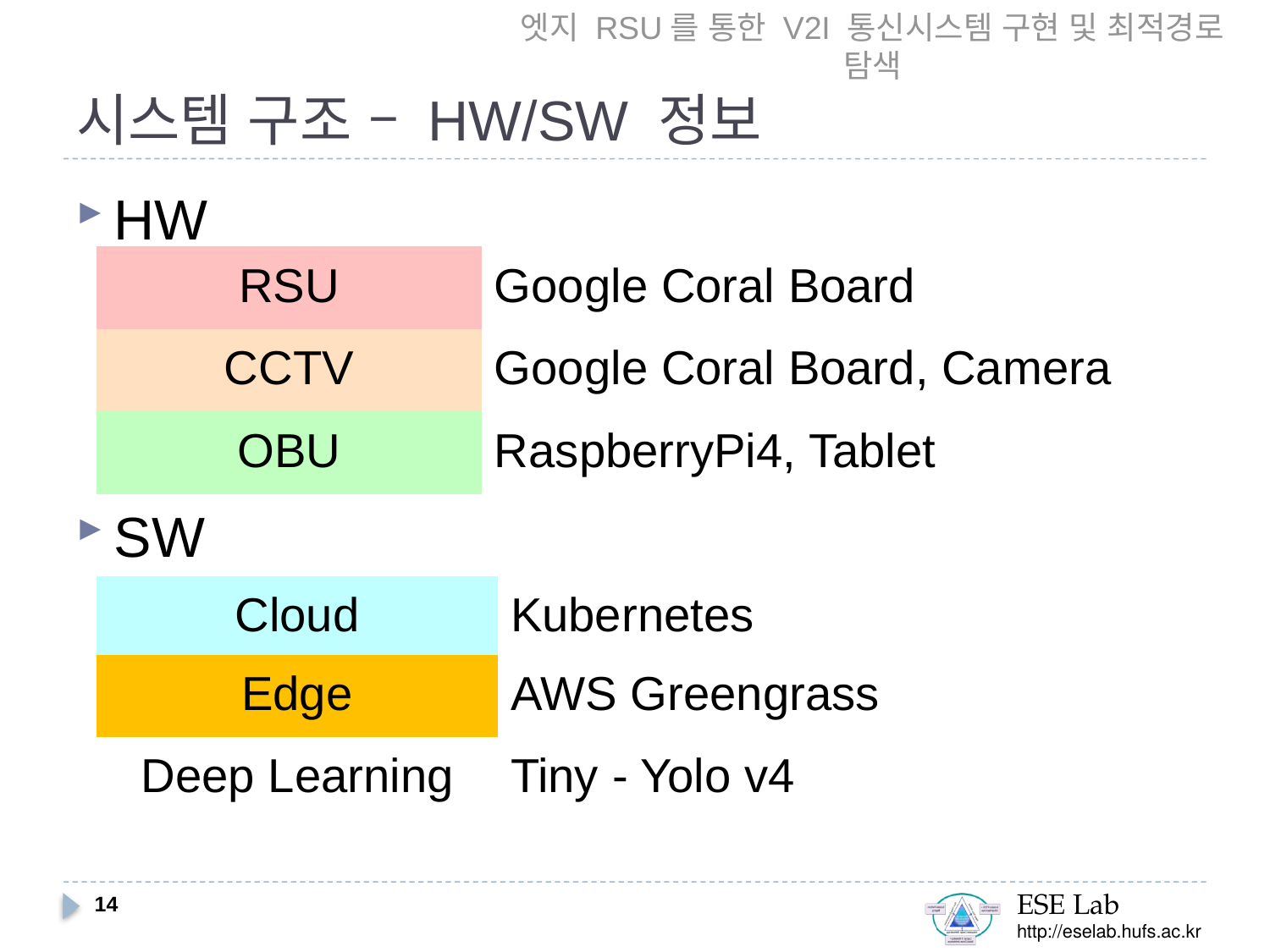

엣지 RSU를 통한 V2I 통신시스템 구현 및 최적경로 탐색
# 시스템 구조 – HW/SW 정보
HW

SW
| RSU | Google Coral Board |
| --- | --- |
| CCTV | Google Coral Board, Camera |
| OBU | RaspberryPi4, Tablet |
| Cloud | Kubernetes |
| --- | --- |
| Edge | AWS Greengrass |
| Deep Learning | Tiny - Yolo v4 |